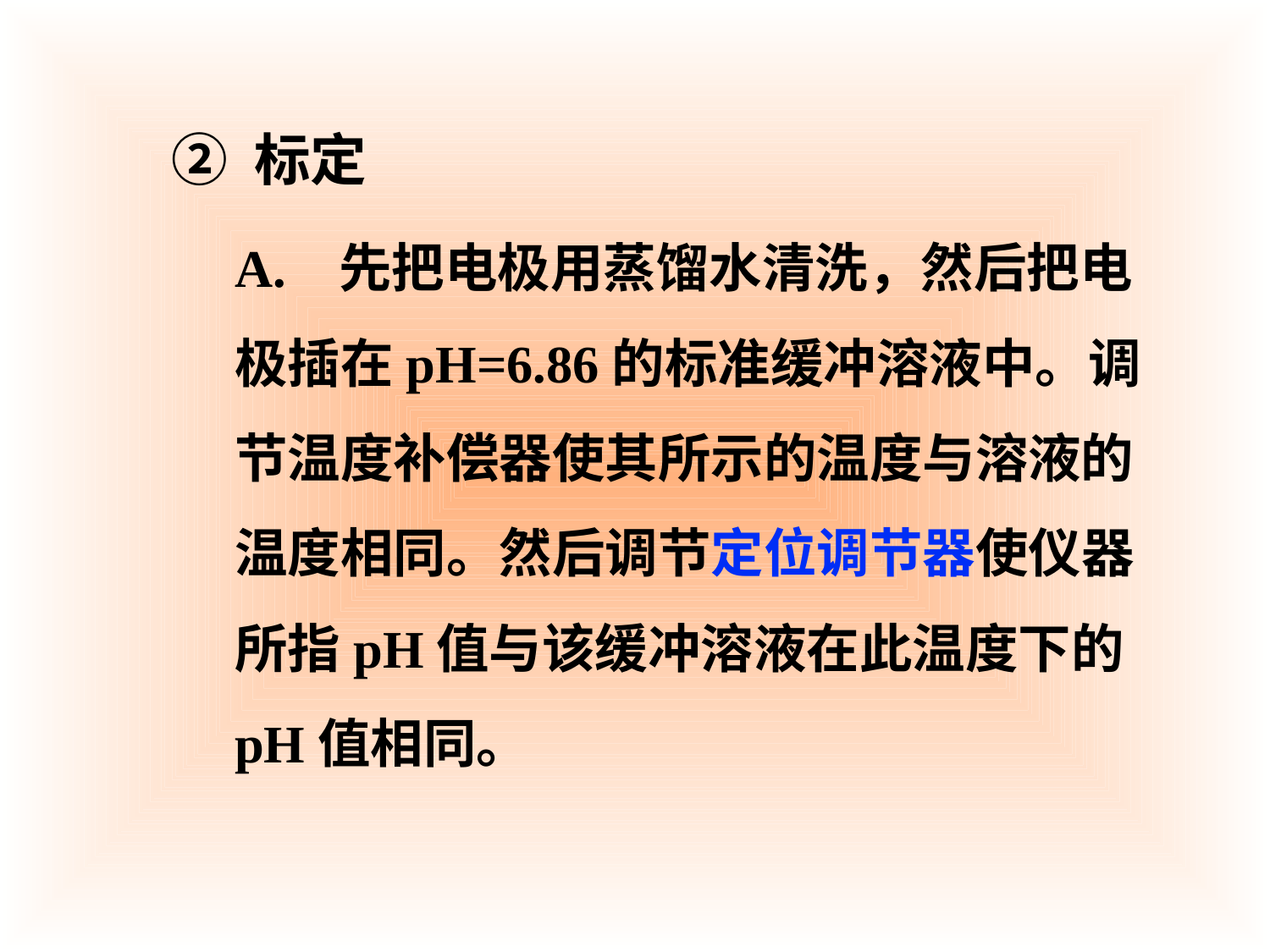

#
② 标定
A.   先把电极用蒸馏水清洗，然后把电极插在pH=6.86的标准缓冲溶液中。调节温度补偿器使其所示的温度与溶液的温度相同。然后调节定位调节器使仪器所指pH值与该缓冲溶液在此温度下的pH值相同。